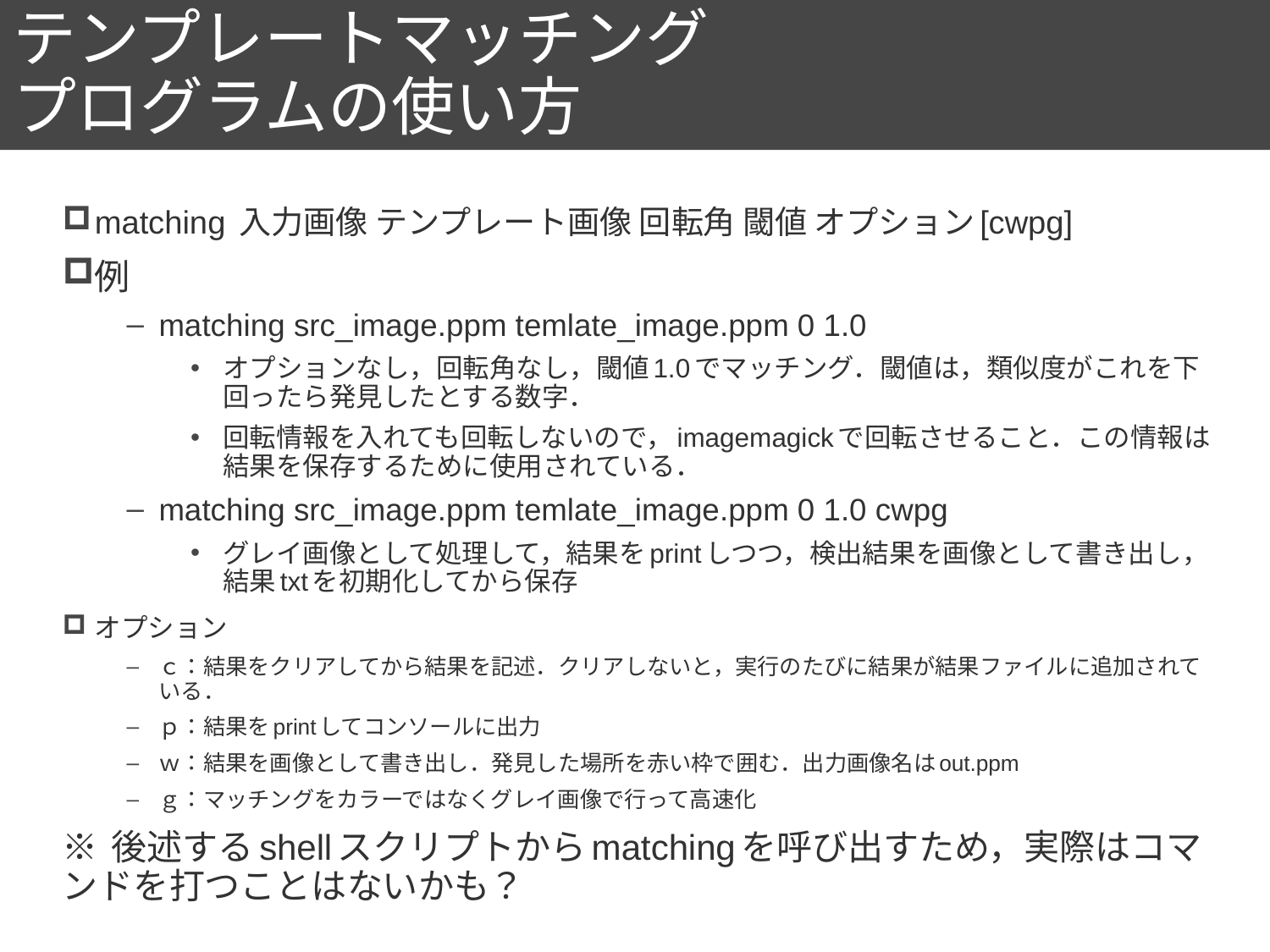

# テンプレートマッチング プログラムの使い方
72
matching 入力画像 テンプレート画像 回転角 閾値 オプション[cwpg]
例
matching src_image.ppm temlate_image.ppm 0 1.0
オプションなし，回転角なし，閾値1.0でマッチング．閾値は，類似度がこれを下回ったら発見したとする数字．
回転情報を入れても回転しないので，imagemagickで回転させること．この情報は結果を保存するために使用されている．
matching src_image.ppm temlate_image.ppm 0 1.0 cwpg
グレイ画像として処理して，結果をprintしつつ，検出結果を画像として書き出し，結果txtを初期化してから保存
オプション
ｃ：結果をクリアしてから結果を記述．クリアしないと，実行のたびに結果が結果ファイルに追加されている．
ｐ：結果をprintしてコンソールに出力
ｗ：結果を画像として書き出し．発見した場所を赤い枠で囲む．出力画像名はout.ppm
ｇ：マッチングをカラーではなくグレイ画像で行って高速化
※ 後述するshellスクリプトからmatchingを呼び出すため，実際はコマンドを打つことはないかも？